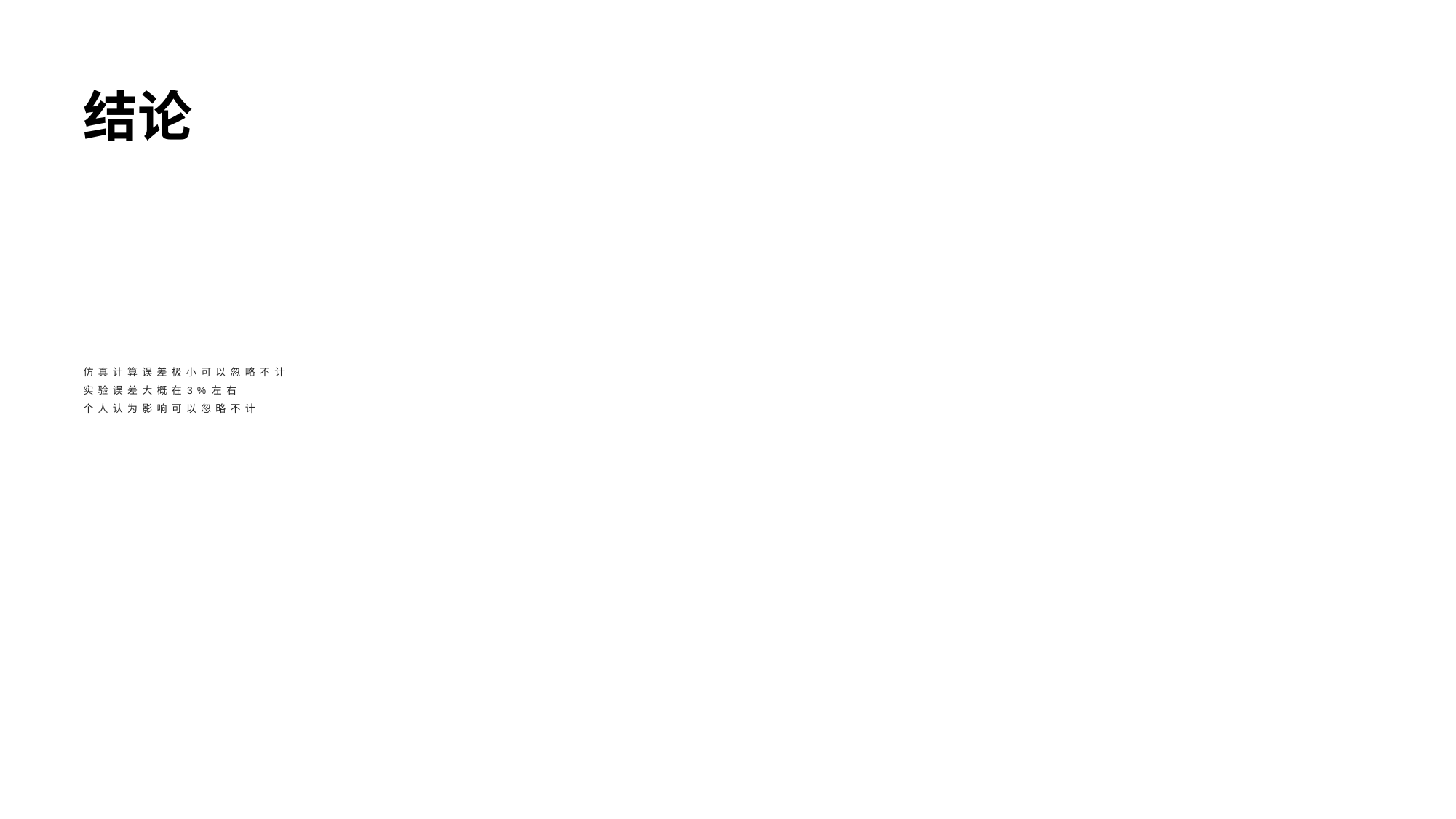

结论
# 仿真计算误差极小可以忽略不计 实验误差大概在3%左右 个人认为影响可以忽略不计